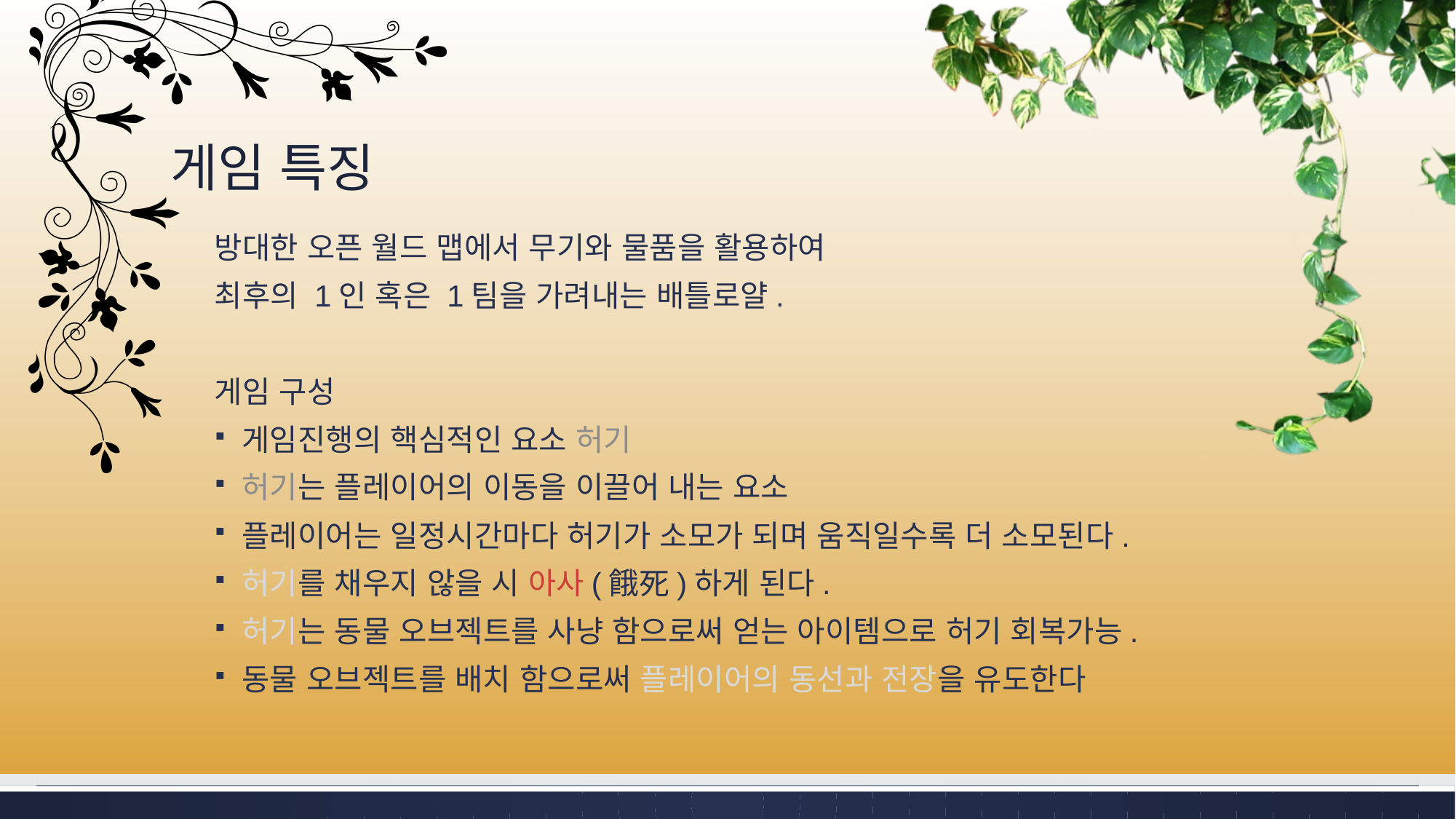

# 게임 특징
방대한 오픈 월드 맵에서 무기와 물품을 활용하여
최후의 1인 혹은 1팀을 가려내는 배틀로얄.

게임 구성
게임진행의 핵심적인 요소 허기
허기는 플레이어의 이동을 이끌어 내는 요소
플레이어는 일정시간마다 허기가 소모가 되며 움직일수록 더 소모된다.
허기를 채우지 않을 시 아사(餓死)하게 된다.
허기는 동물 오브젝트를 사냥 함으로써 얻는 아이템으로 허기 회복가능.
동물 오브젝트를 배치 함으로써 플레이어의 동선과 전장을 유도한다